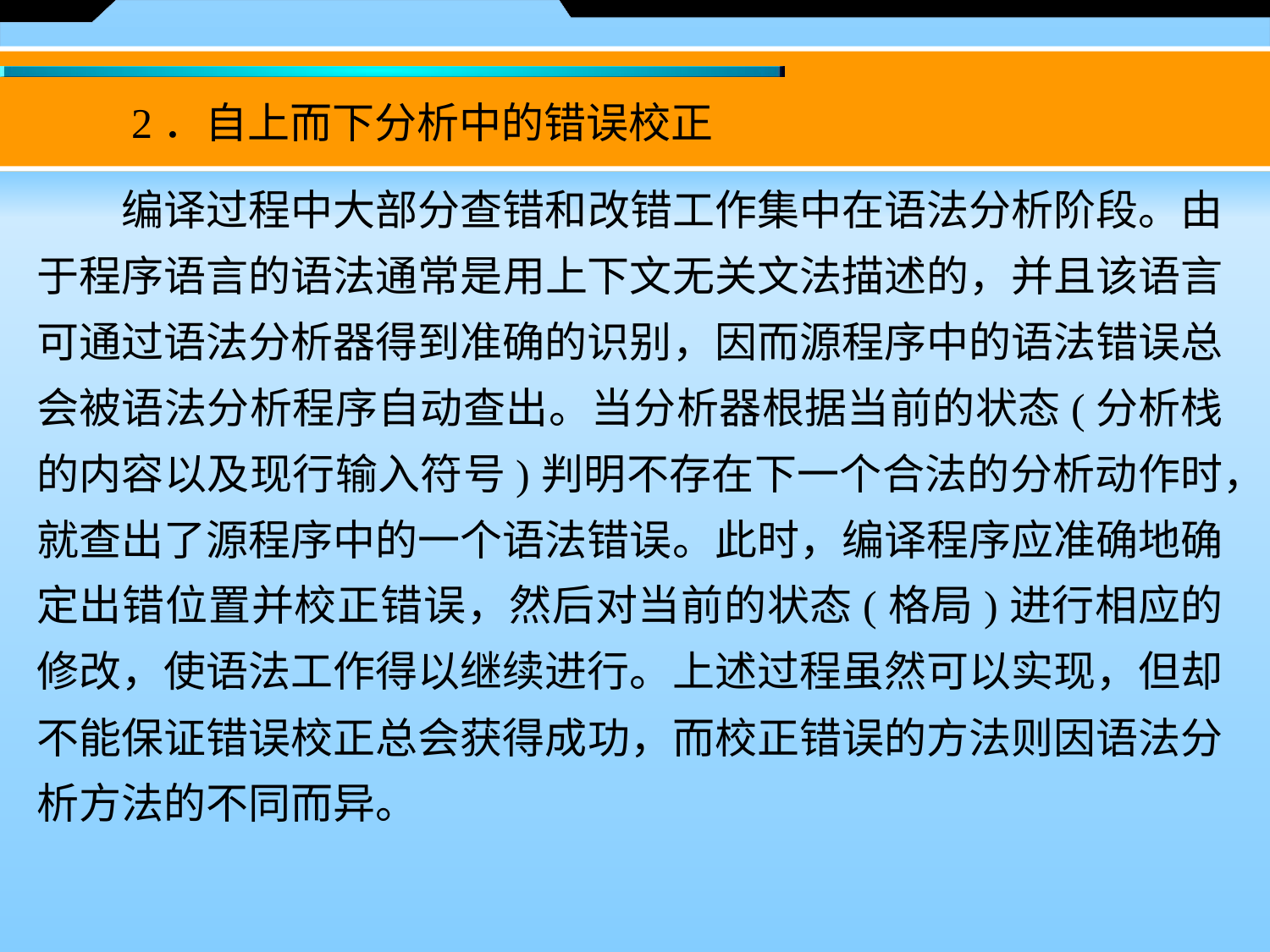

2．自上而下分析中的错误校正
　　编译过程中大部分查错和改错工作集中在语法分析阶段。由于程序语言的语法通常是用上下文无关文法描述的，并且该语言可通过语法分析器得到准确的识别，因而源程序中的语法错误总会被语法分析程序自动查出。当分析器根据当前的状态(分析栈的内容以及现行输入符号)判明不存在下一个合法的分析动作时，就查出了源程序中的一个语法错误。此时，编译程序应准确地确定出错位置并校正错误，然后对当前的状态(格局)进行相应的修改，使语法工作得以继续进行。上述过程虽然可以实现，但却不能保证错误校正总会获得成功，而校正错误的方法则因语法分析方法的不同而异。